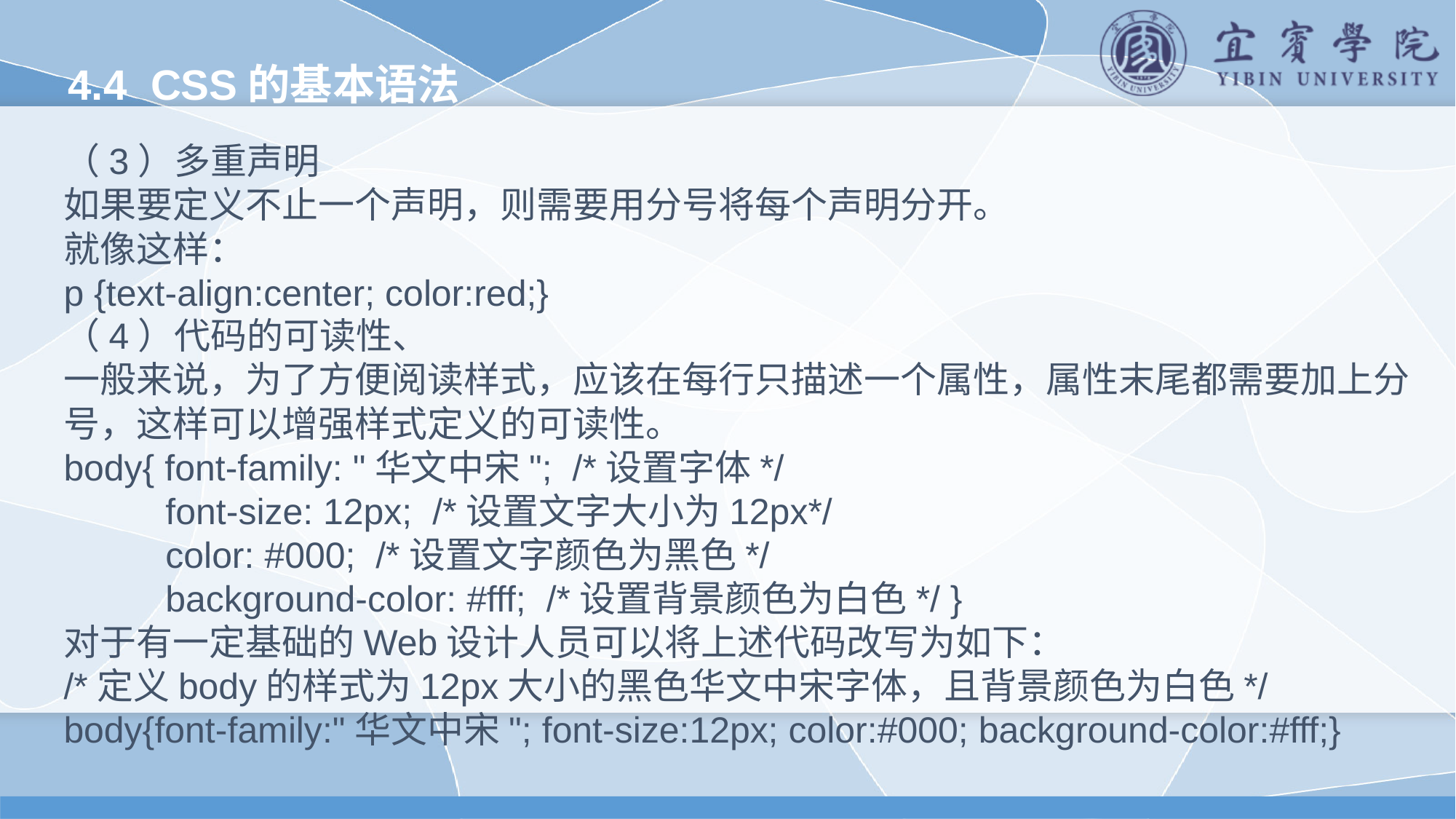

4.4  CSS的基本语法
（3）多重声明
如果要定义不止一个声明，则需要用分号将每个声明分开。
就像这样：
p {text-align:center; color:red;}
（4）代码的可读性、
一般来说，为了方便阅读样式，应该在每行只描述一个属性，属性末尾都需要加上分号，这样可以增强样式定义的可读性。
body{ font-family: "华文中宋";  /*设置字体*/
          font-size: 12px;  /*设置文字大小为12px*/
          color: #000;  /*设置文字颜色为黑色*/
          background-color: #fff;  /*设置背景颜色为白色*/ }
对于有一定基础的Web设计人员可以将上述代码改写为如下：
/*定义body的样式为12px大小的黑色华文中宋字体，且背景颜色为白色*/
body{font-family:"华文中宋"; font-size:12px; color:#000; background-color:#fff;}